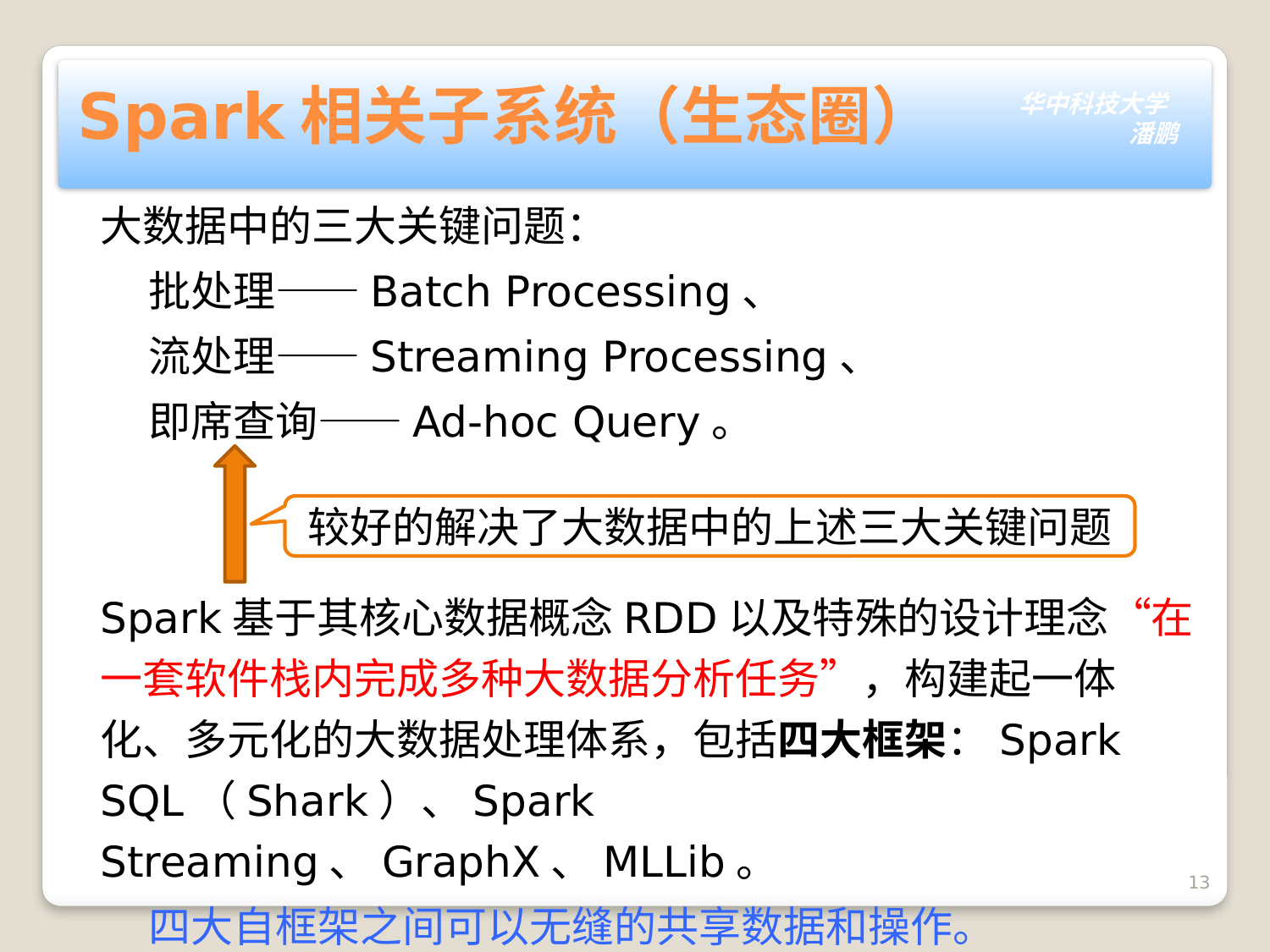

# Spark相关子系统（生态圈）
大数据中的三大关键问题：
    批处理——Batch Processing、
    流处理——Streaming Processing、
    即席查询——Ad-hoc Query。

Spark基于其核心数据概念RDD以及特殊的设计理念“在一套软件栈内完成多种大数据分析任务”，构建起一体化、多元化的大数据处理体系，包括四大框架：Spark SQL（Shark）、Spark Streaming、GraphX、MLLib。
    四大自框架之间可以无缝的共享数据和操作。

较好的解决了大数据中的上述三大关键问题
13